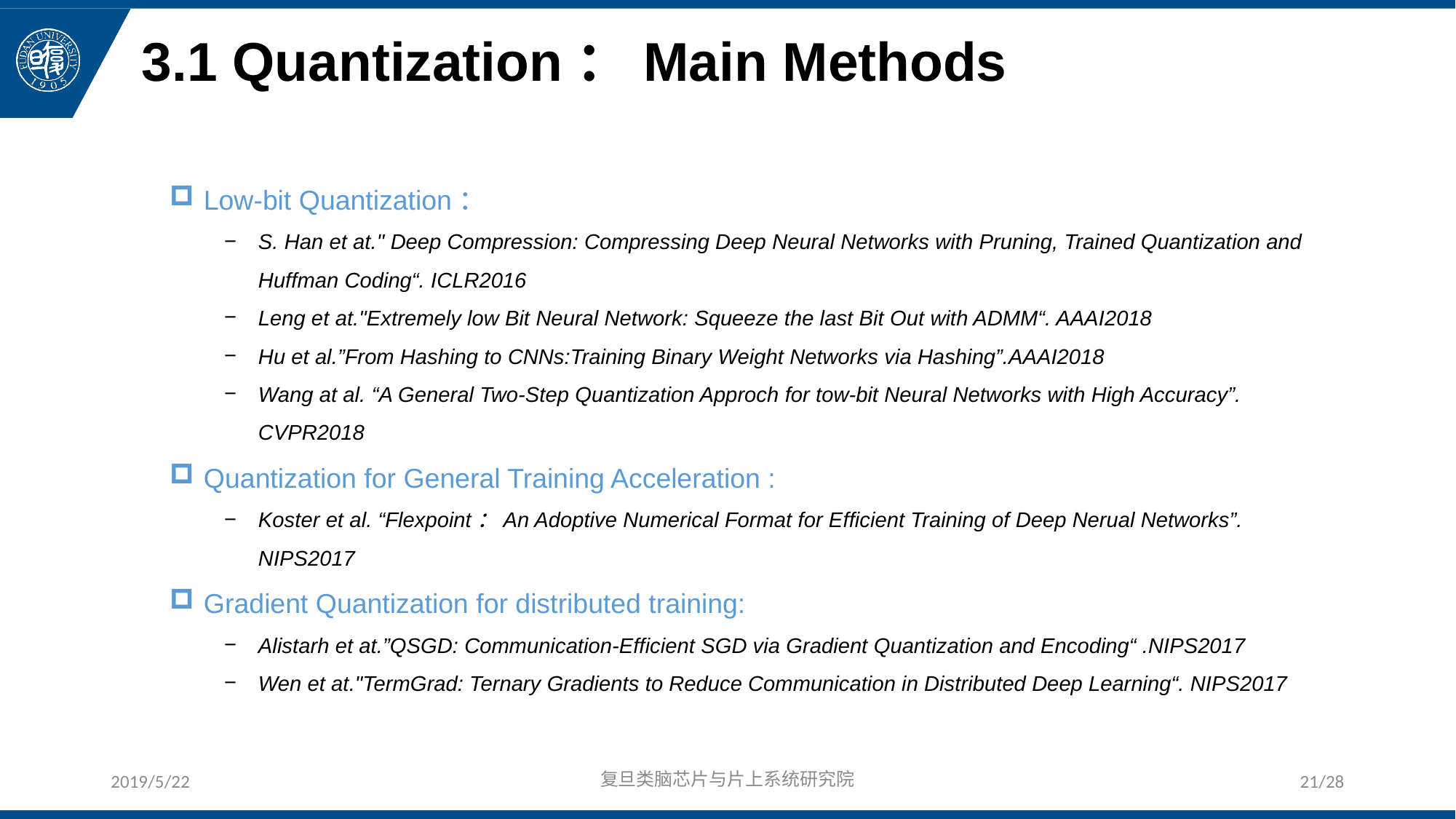

# 3.1 Quantization：Main Methods
Low-bit Quantization：
S. Han et at." Deep Compression: Compressing Deep Neural Networks with Pruning, Trained Quantization and Huffman Coding“. ICLR2016
Leng et at."Extremely low Bit Neural Network: Squeeze the last Bit Out with ADMM“. AAAI2018
Hu et al.”From Hashing to CNNs:Training Binary Weight Networks via Hashing”.AAAI2018
Wang at al. “A General Two-Step Quantization Approch for tow-bit Neural Networks with High Accuracy”. CVPR2018
Quantization for General Training Acceleration :
Koster et al. “Flexpoint：An Adoptive Numerical Format for Efficient Training of Deep Nerual Networks”. NIPS2017
Gradient Quantization for distributed training:
Alistarh et at.”QSGD: Communication-Efficient SGD via Gradient Quantization and Encoding“ .NIPS2017
Wen et at."TermGrad: Ternary Gradients to Reduce Communication in Distributed Deep Learning“. NIPS2017
2019/5/22
复旦类脑芯片与片上系统研究院
21/28